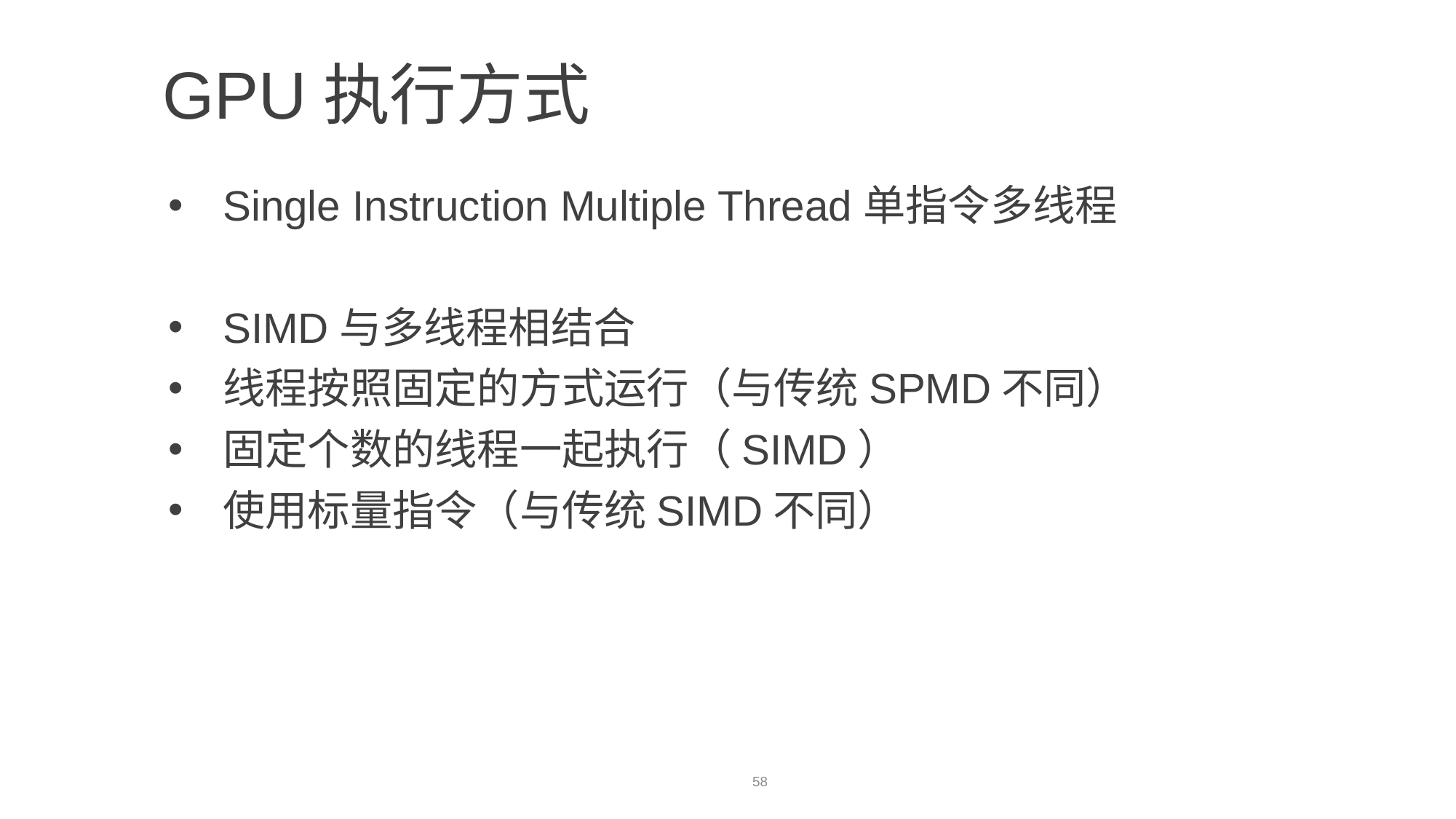

GPU执行方式
Single Instruction Multiple Thread单指令多线程

SIMD与多线程相结合
线程按照固定的方式运行（与传统SPMD不同）
固定个数的线程一起执行（SIMD）
使用标量指令（与传统SIMD不同）

58